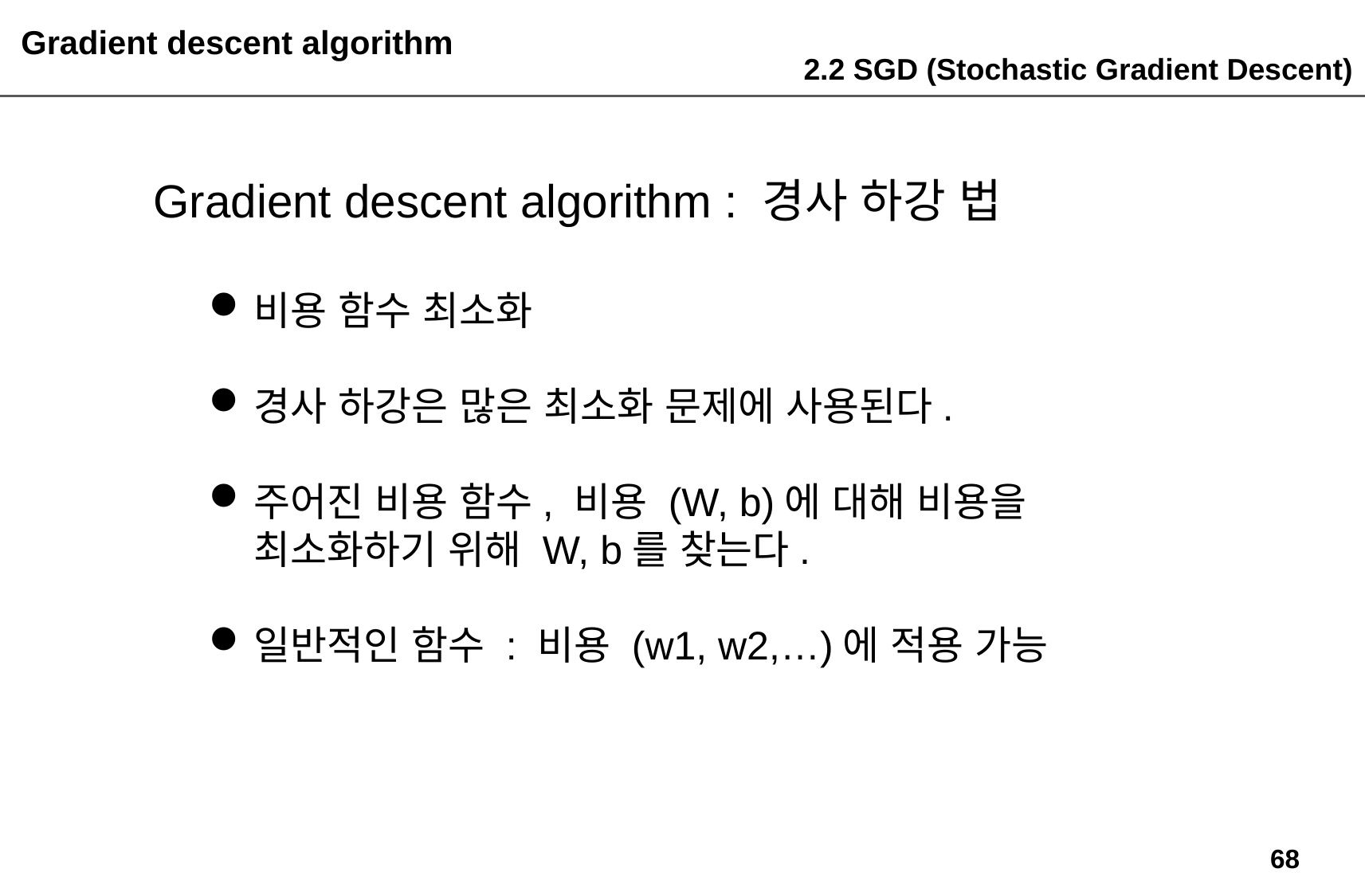

Gradient descent algorithm
2.2 SGD (Stochastic Gradient Descent)
Gradient descent algorithm : 경사 하강 법
비용 함수 최소화

경사 하강은 많은 최소화 문제에 사용된다.

주어진 비용 함수, 비용 (W, b)에 대해 비용을 최소화하기 위해 W, b를 찾는다.

일반적인 함수 : 비용 (w1, w2,…)에 적용 가능